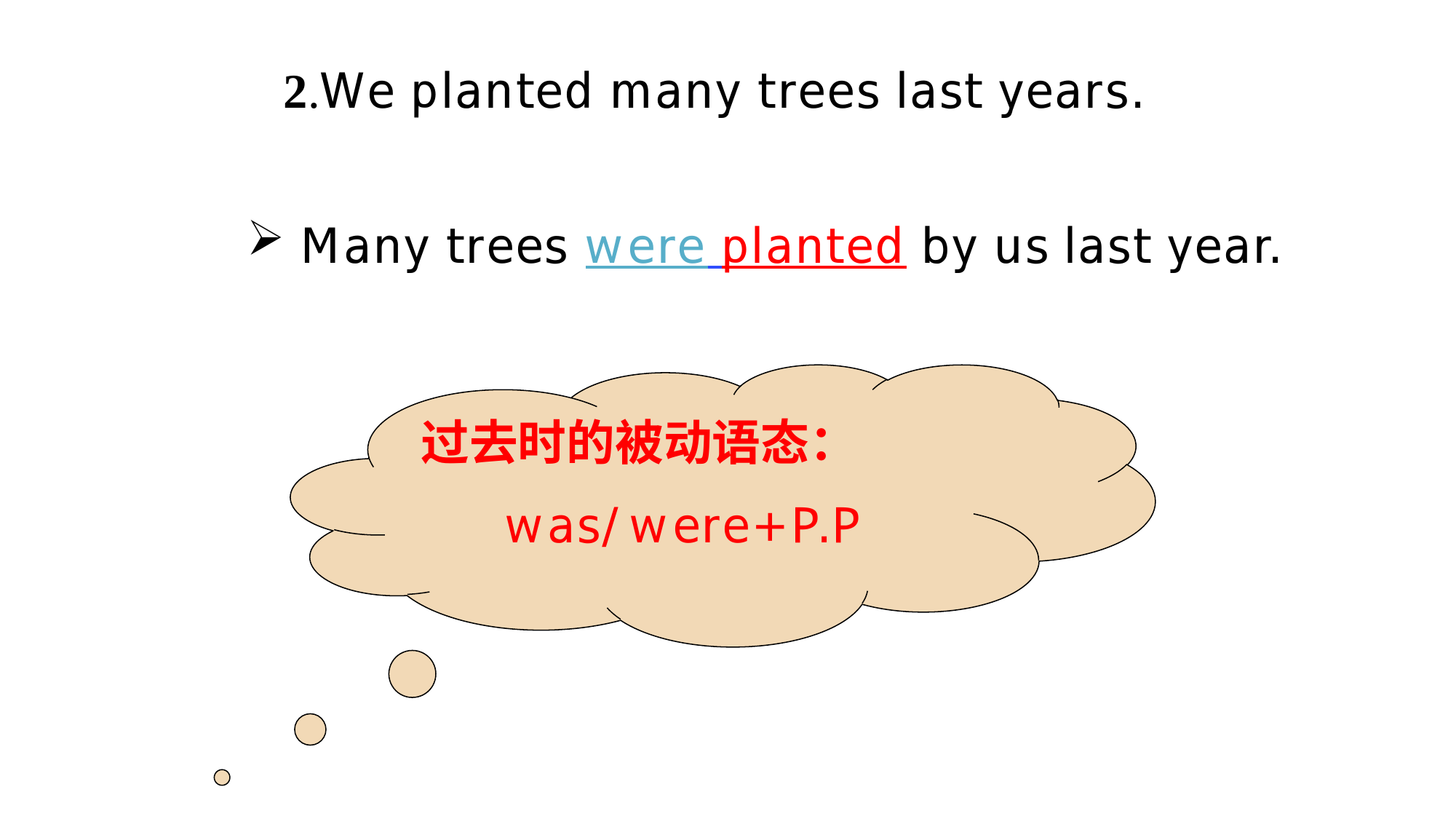

2.We planted many trees last years.
Many trees were planted by us last year.
过去时的被动语态：
      was/were+P.P